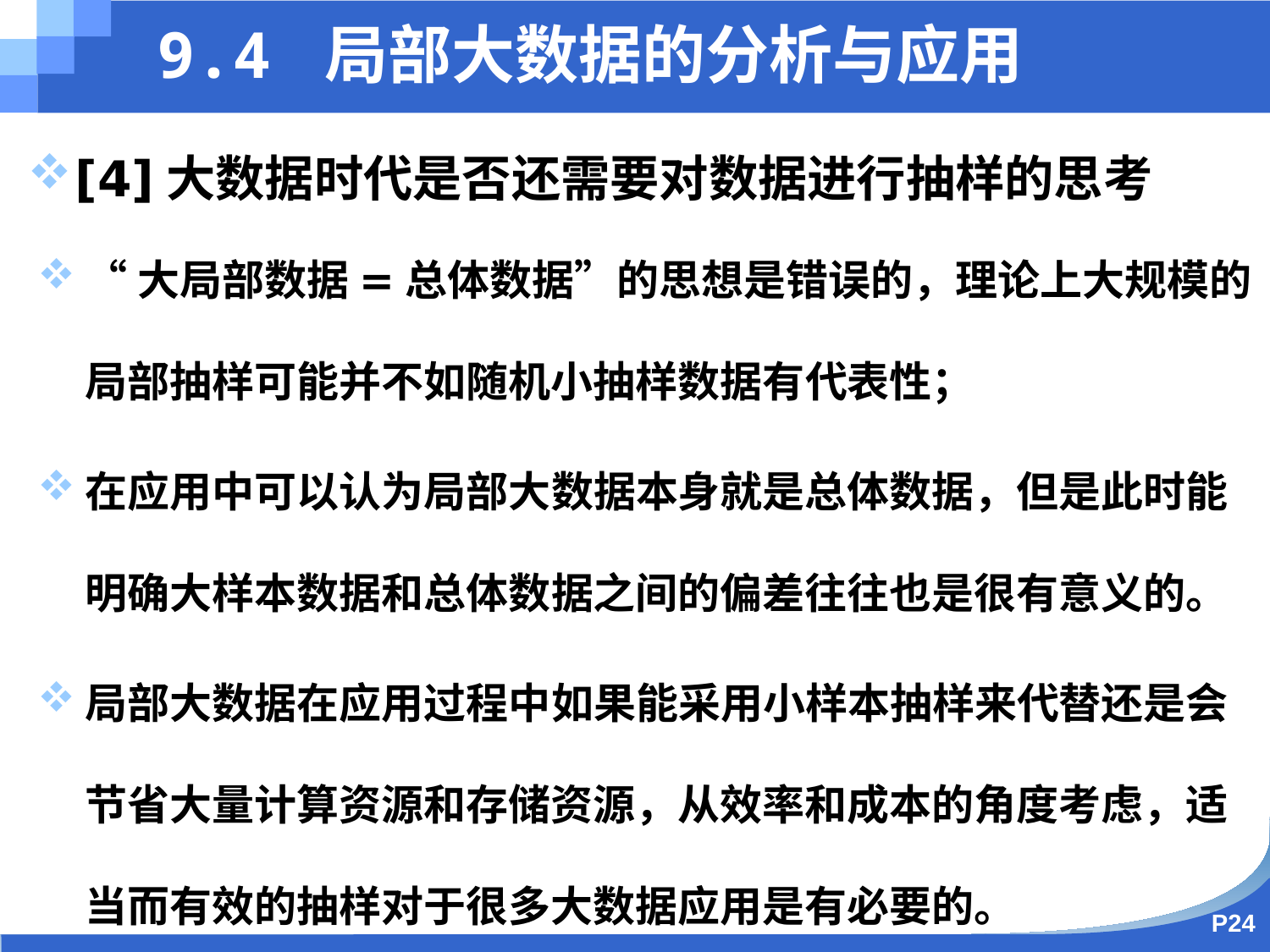

9.4 局部大数据的分析与应用
[4]大数据时代是否还需要对数据进行抽样的思考
“大局部数据=总体数据”的思想是错误的，理论上大规模的局部抽样可能并不如随机小抽样数据有代表性；
在应用中可以认为局部大数据本身就是总体数据，但是此时能明确大样本数据和总体数据之间的偏差往往也是很有意义的。
局部大数据在应用过程中如果能采用小样本抽样来代替还是会节省大量计算资源和存储资源，从效率和成本的角度考虑，适当而有效的抽样对于很多大数据应用是有必要的。
P24